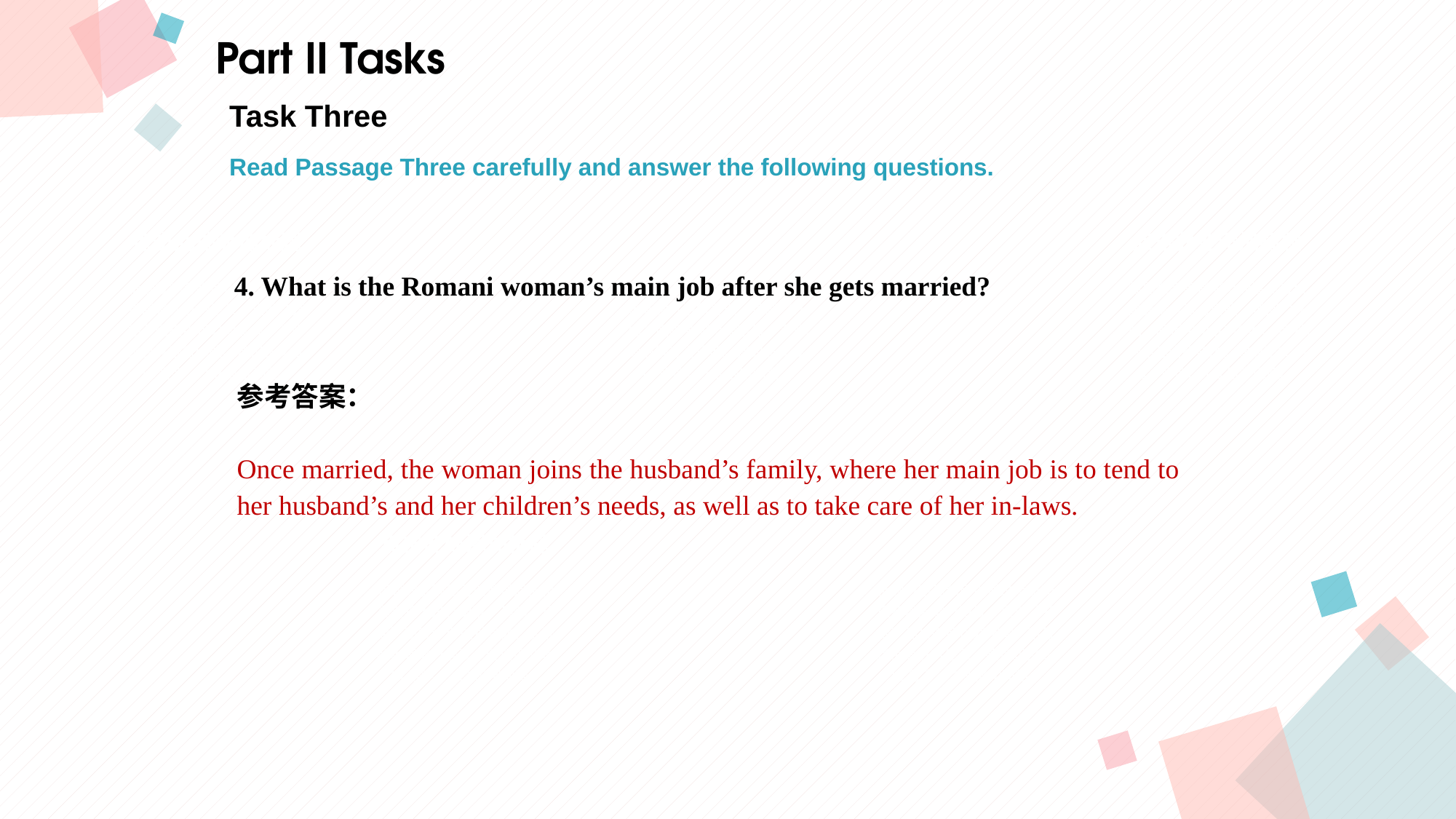

Part II Tasks
Task Three

Read Passage Three carefully and answer the following questions.
点击此处添加标题
点击此处添加标题
4. What is the Romani woman’s main job after she gets married?
标题数字等都可以通过点击和重新输入进行更改，顶部“开始”面板中可以对字体、字号、颜色等进行修改。建议正文8-14号字，1.3倍字间距。
标题数字等都可以通过点击和重新输入进行更改，顶部“开始”面板中可以对字体、字号、颜色等进行修改。建议正文8-14号字，1.3倍字间距。
标题数字等都可以通过点击和重新输入进行更改，顶部“开始”面板中可以对字体、字号、颜色等进行修改。建议正文8-14号字，1.3倍字间距。
参考答案：

Once married, the woman joins the husband’s family, where her main job is to tend to her husband’s and her children’s needs, as well as to take care of her in-laws.
点击此处添加标题
标题数字等都可以通过点击和重新输入进行更改，顶部“开始”面板中可以对字体、字号、颜色等进行修改。建议正文8-14号字，1.3倍字间距。
标题数字等都可以通过点击和重新输入进行更改，顶部“开始”面板中可以对字体、字号、颜色等进行修改。建议正文8-14号字，1.3倍字间距。